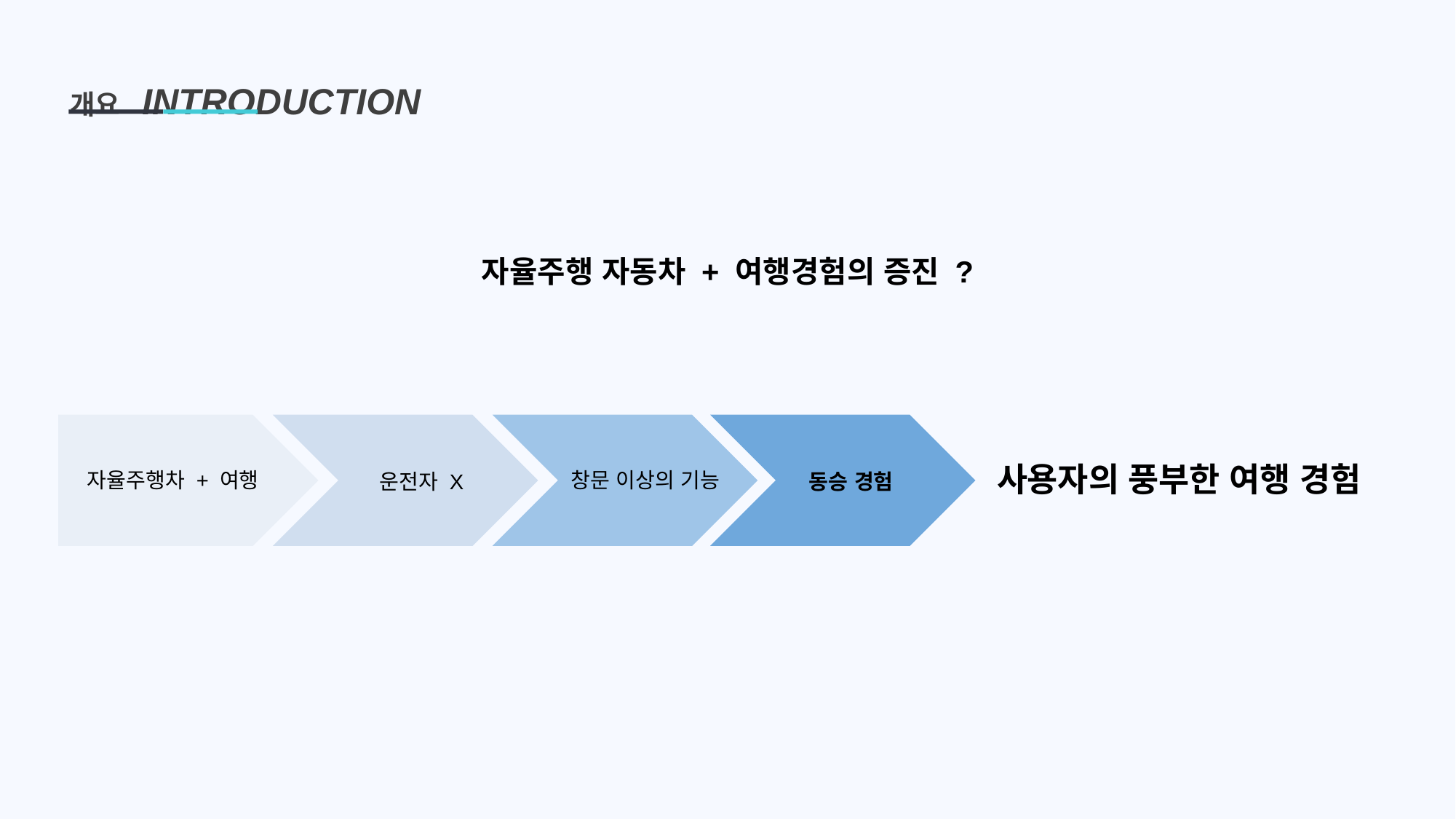

개요  INTRODUCTION

자율주행 자동차 + 여행경험의 증진 ?

사용자의 풍부한 여행 경험
자율주행차 + 여행
창문 이상의 기능
운전자 X
동승 경험